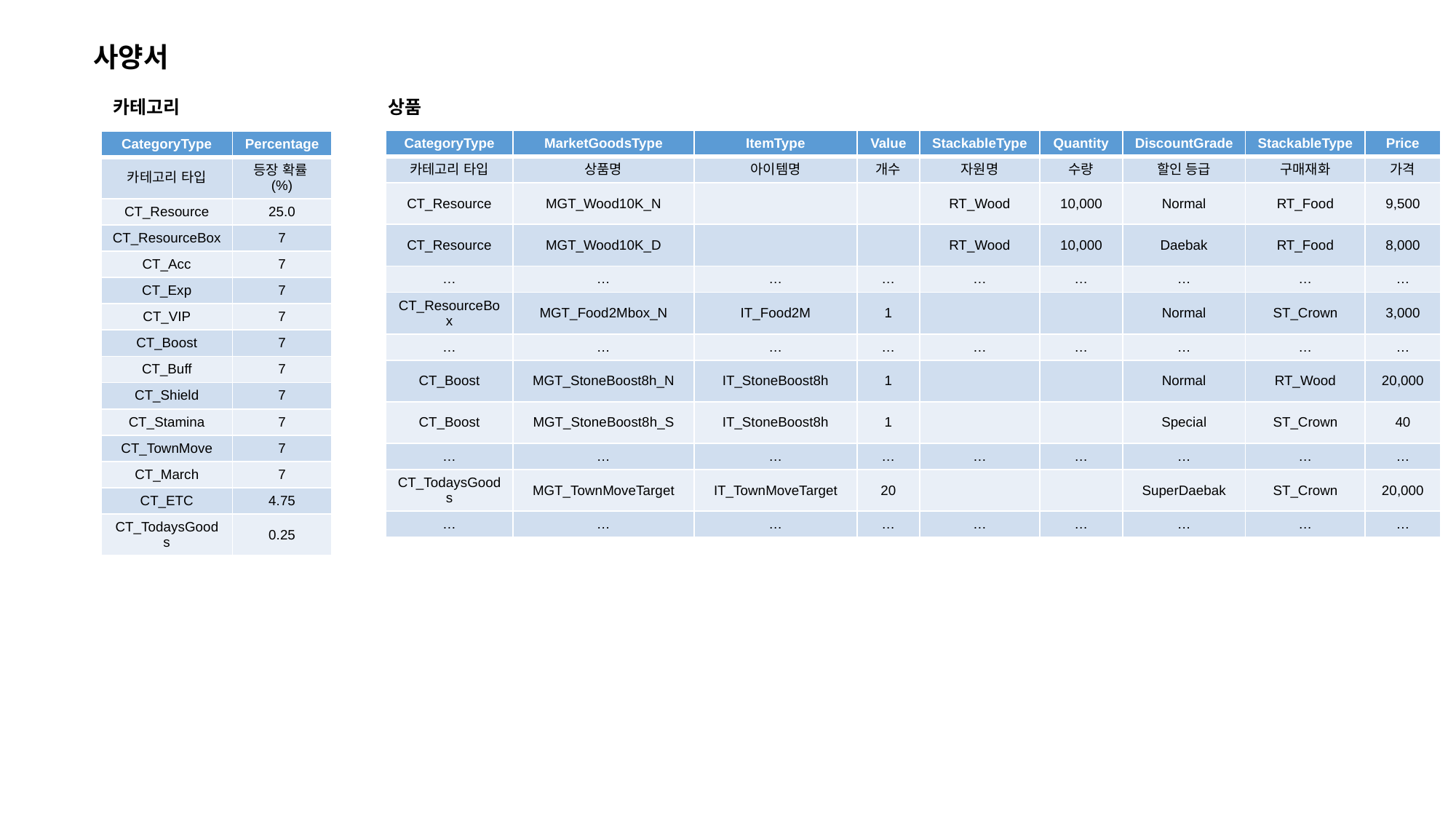

사양서
카테고리

상품

| CategoryType | MarketGoodsType | ItemType | Value | StackableType | Quantity | DiscountGrade | StackableType | Price |
| --- | --- | --- | --- | --- | --- | --- | --- | --- |
| 카테고리 타입 | 상품명 | 아이템명 | 개수 | 자원명 | 수량 | 할인 등급 | 구매재화 | 가격 |
| CT\_Resource | MGT\_Wood10K\_N |  |  | RT\_Wood | 10,000 | Normal | RT\_Food | 9,500 |
| CT\_Resource | MGT\_Wood10K\_D |  |  | RT\_Wood | 10,000 | Daebak | RT\_Food | 8,000 |
| … | … | … | … | … | … | … | … | … |
| CT\_ResourceBox | MGT\_Food2Mbox\_N | IT\_Food2M | 1 |  |  | Normal | ST\_Crown | 3,000 |
| … | … | … | … | … | … | … | … | … |
| CT\_Boost | MGT\_StoneBoost8h\_N | IT\_StoneBoost8h | 1 |  |  | Normal | RT\_Wood | 20,000 |
| CT\_Boost | MGT\_StoneBoost8h\_S | IT\_StoneBoost8h | 1 |  |  | Special | ST\_Crown | 40 |
| … | … | … | … | … | … | … | … | … |
| CT\_TodaysGoods | MGT\_TownMoveTarget | IT\_TownMoveTarget | 20 |  |  | SuperDaebak | ST\_Crown | 20,000 |
| … | … | … | … | … | … | … | … | … |
| CategoryType | Percentage |
| --- | --- |
| 카테고리 타입 | 등장 확률(%) |
| CT\_Resource | 25.0 |
| CT\_ResourceBox | 7 |
| CT\_Acc | 7 |
| CT\_Exp | 7 |
| CT\_VIP | 7 |
| CT\_Boost | 7 |
| CT\_Buff | 7 |
| CT\_Shield | 7 |
| CT\_Stamina | 7 |
| CT\_TownMove | 7 |
| CT\_March | 7 |
| CT\_ETC | 4.75 |
| CT\_TodaysGoods | 0.25 |